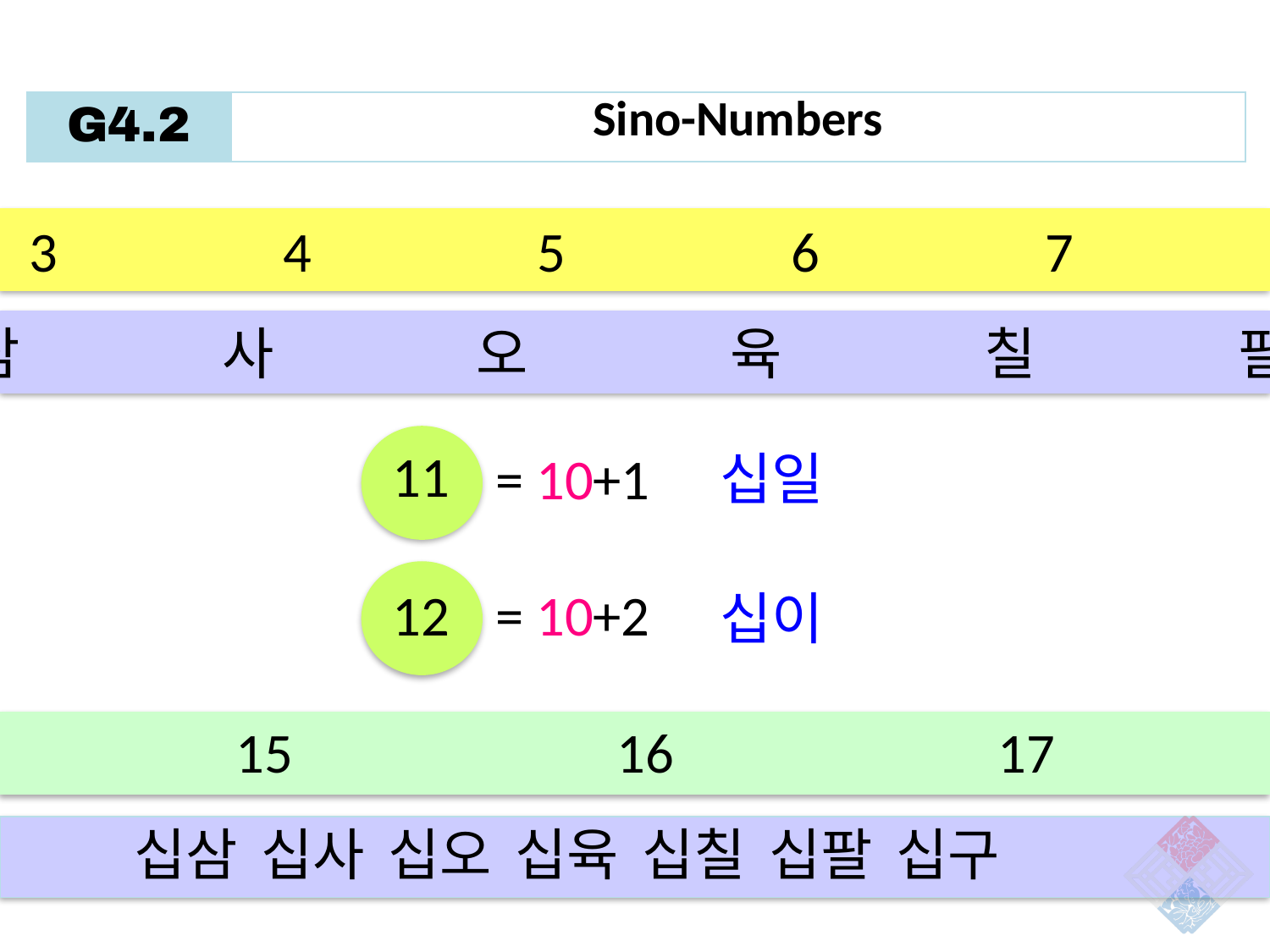

| G4.2 | Sino-Numbers |
| --- | --- |

1		2		3		4		5		6		7		8		9	   10

일		이		삼		사		오		육		칠		팔		구		십

11
= 10+1
십일

12
= 10+2
십이
13			14			15			16			17			18			19

십삼 	십사 	십오 	십육 	십칠 	십팔 	십구